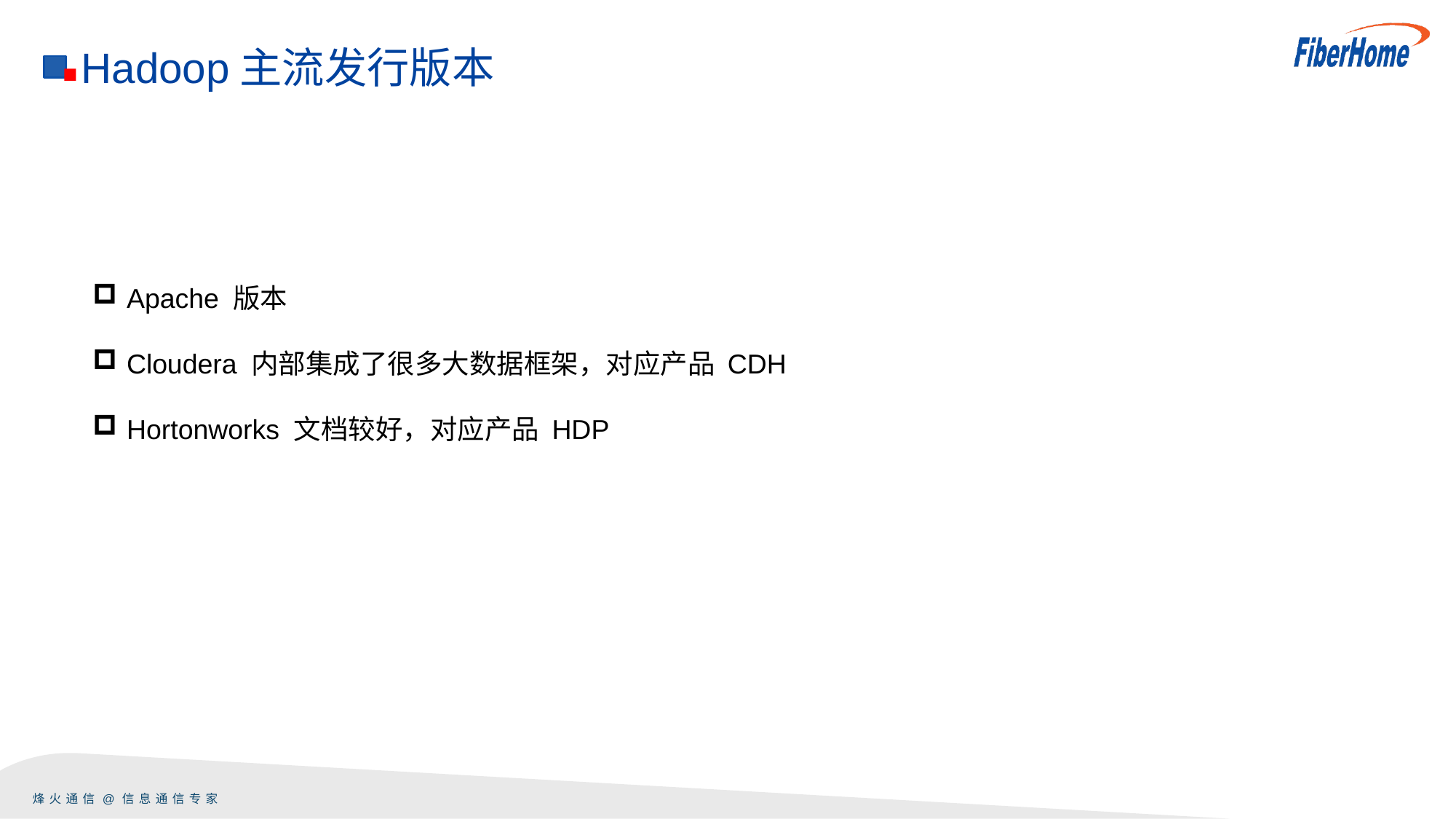

Hadoop主流发行版本
Apache 版本
Cloudera 内部集成了很多大数据框架，对应产品 CDH
Hortonworks 文档较好，对应产品 HDP